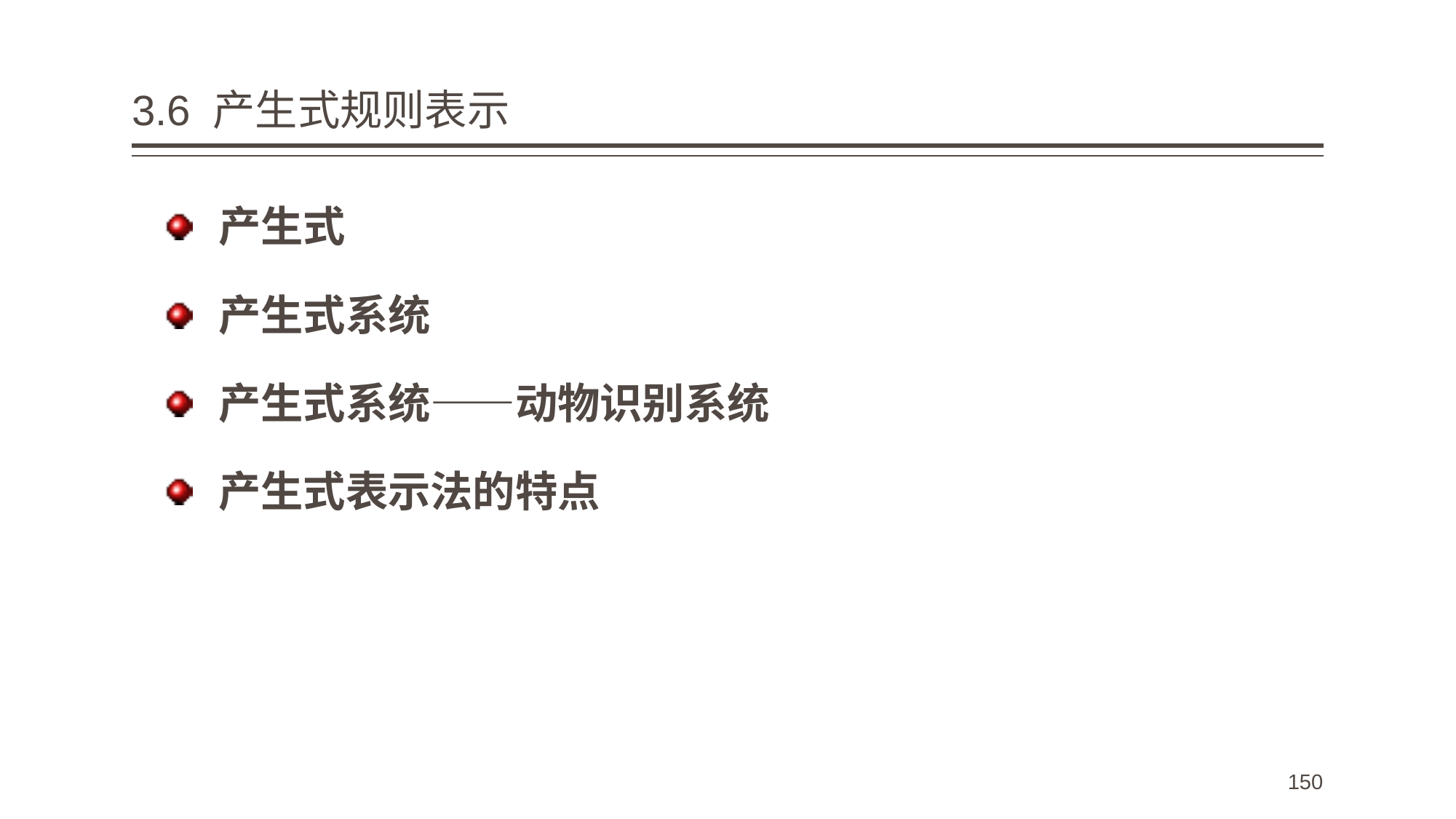

# 3.6 产生式规则表示
产生式
产生式系统
产生式系统——动物识别系统
产生式表示法的特点
150